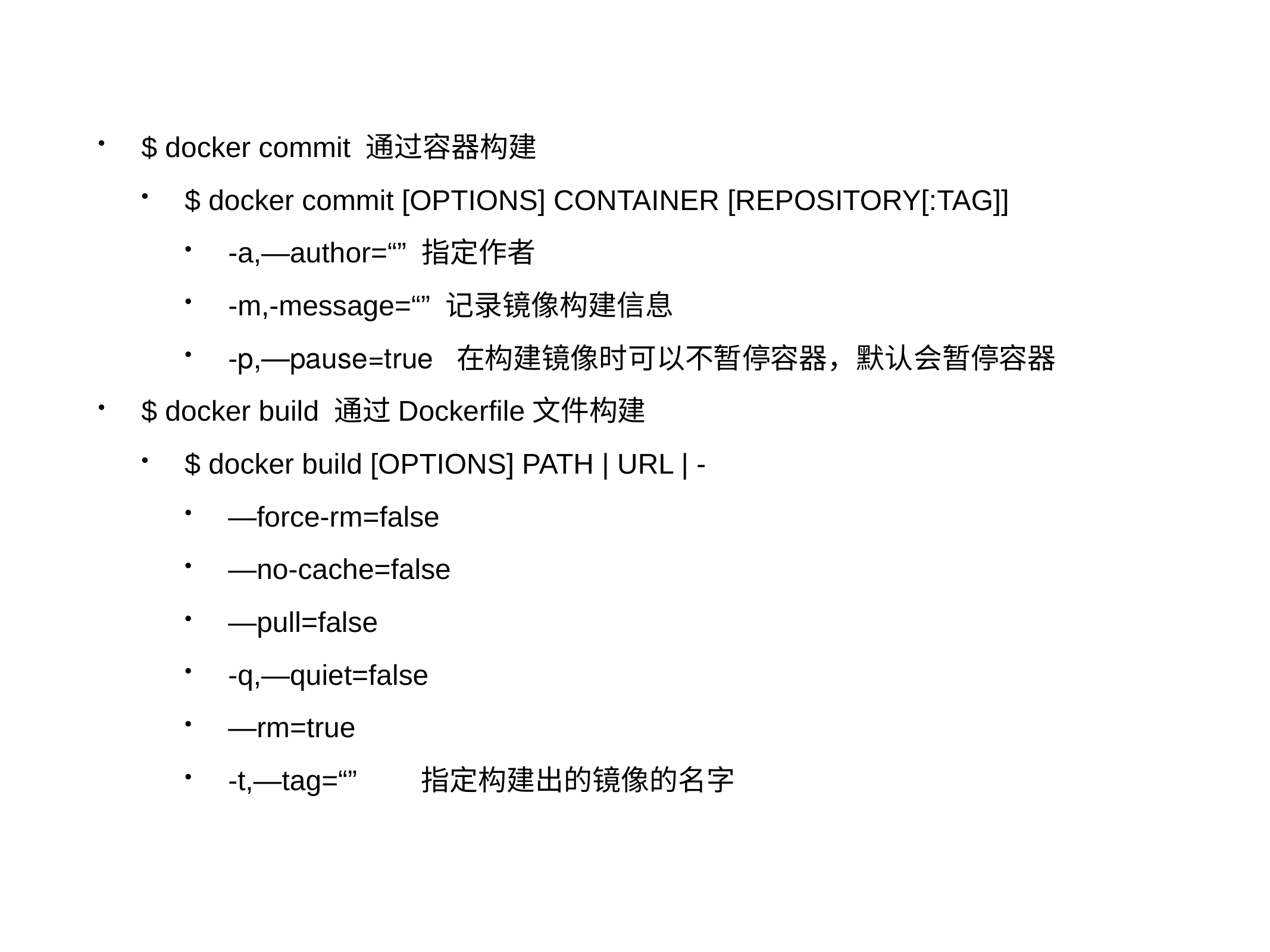

$ docker commit 通过容器构建
$ docker commit [OPTIONS] CONTAINER [REPOSITORY[:TAG]]
-a,—author=“” 指定作者
-m,-message=“” 记录镜像构建信息
-p,—pause=true  在构建镜像时可以不暂停容器，默认会暂停容器
$ docker build 通过Dockerfile文件构建
$ docker build [OPTIONS] PATH | URL | -
—force-rm=false
—no-cache=false
—pull=false
-q,—quiet=false
—rm=true
-t,—tag=“”	 指定构建出的镜像的名字